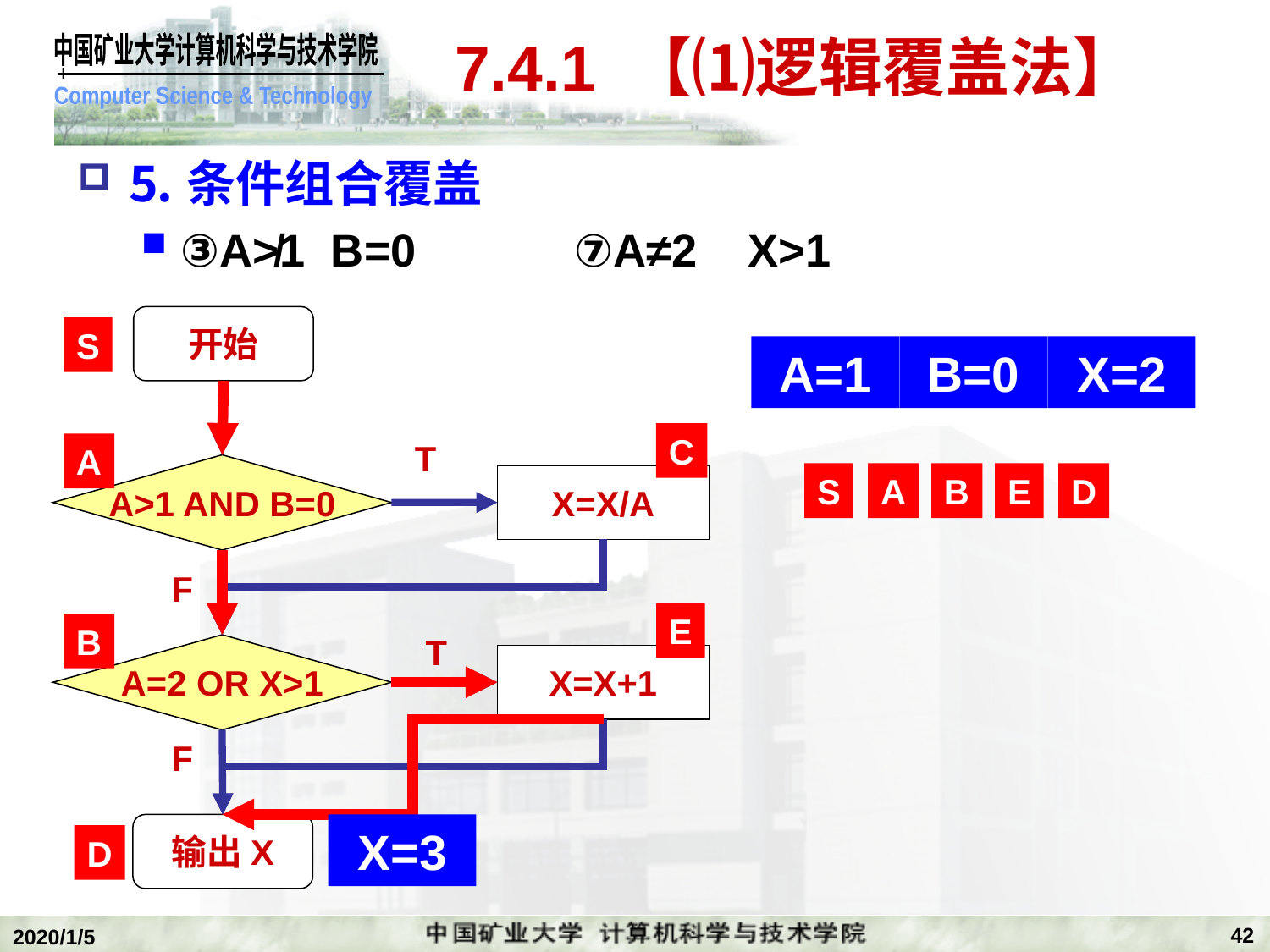

# 7.4.1 【⑴逻辑覆盖法】
⒌条件组合覆盖
③A≯1  B=0 		 ⑦A≠2    X>1
开始
S
C
T
A
A>1 AND B=0
X=X/A
F
E
B
T
A=2 OR X>1
X=X+1
F
输出X
D
A=1
B=0
X=2
S
A
B
E
D
X=3
42
2020/1/5